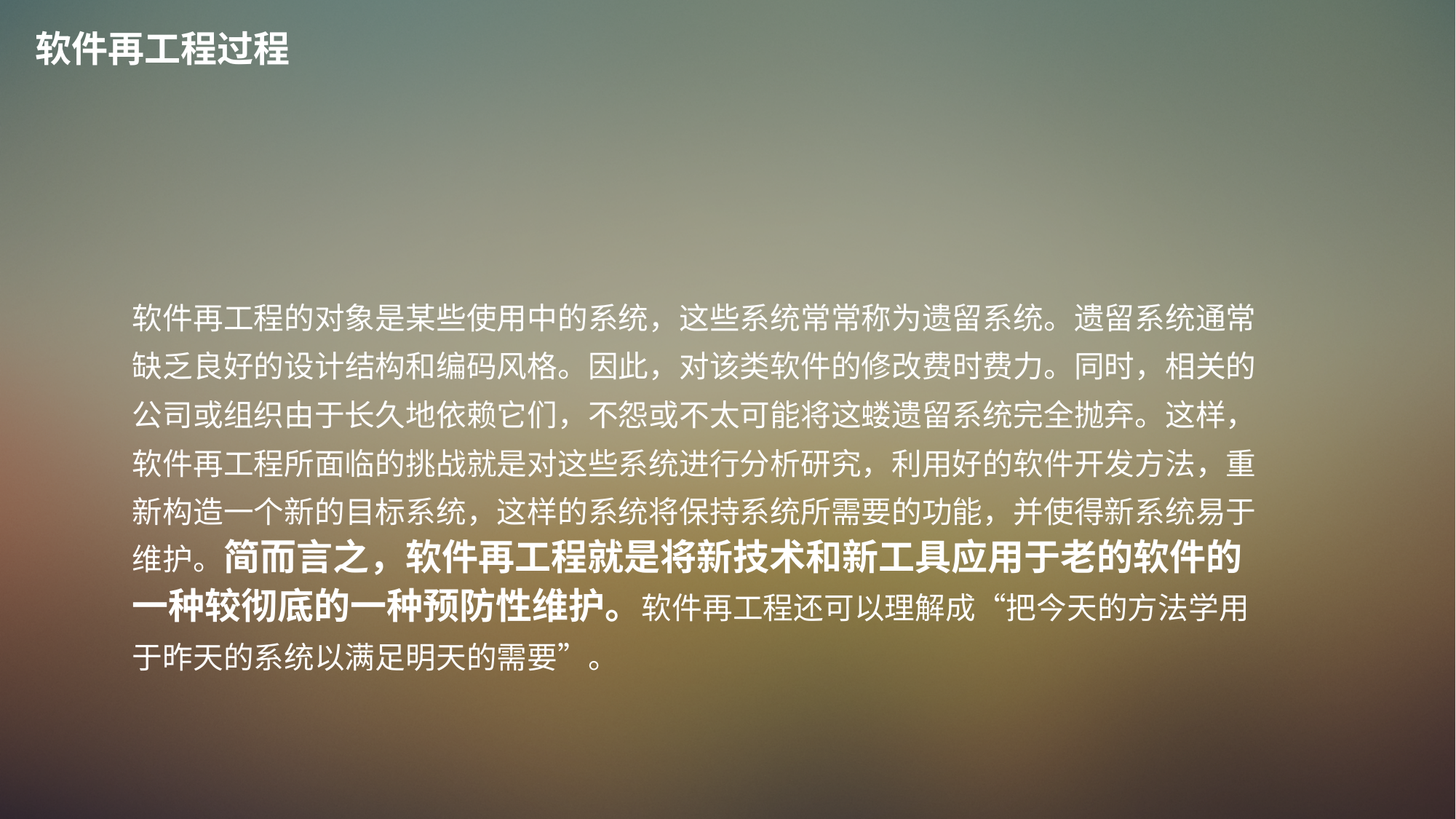

软件再工程过程

软件再工程的对象是某些使用中的系统，这些系统常常称为遗留系统。遗留系统通常缺乏良好的设计结构和编码风格。因此，对该类软件的修改费时费力。同时，相关的公司或组织由于长久地依赖它们，不怨或不太可能将这蝼遗留系统完全抛弃。这样，软件再工程所面临的挑战就是对这些系统进行分析研究，利用好的软件开发方法，重新构造一个新的目标系统，这样的系统将保持系统所需要的功能，并使得新系统易于维护。简而言之，软件再工程就是将新技术和新工具应用于老的软件的一种较彻底的一种预防性维护。软件再工程还可以理解成“把今天的方法学用于昨天的系统以满足明天的需要”。